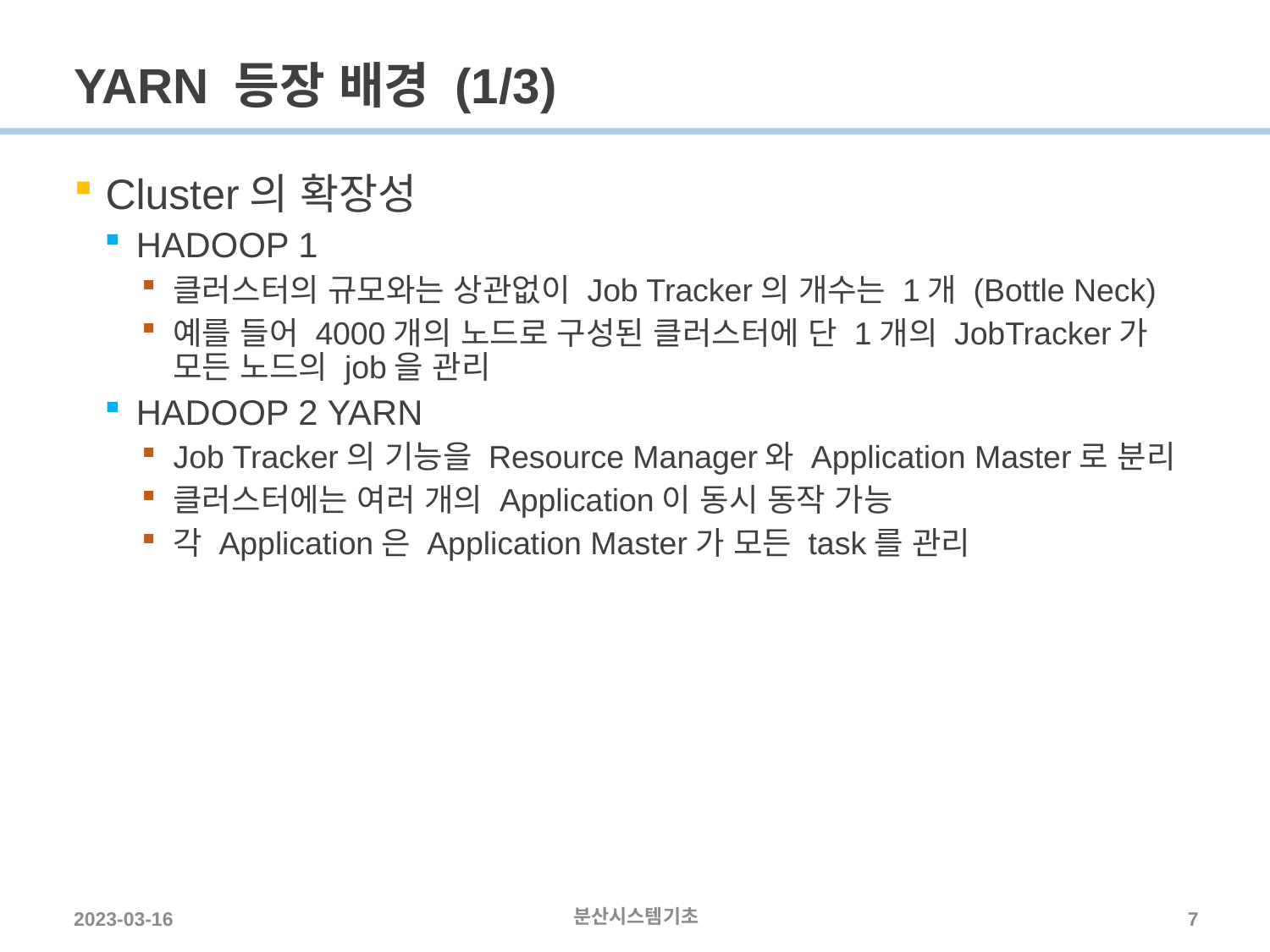

# YARN 등장 배경 (1/3)
Cluster의 확장성
HADOOP 1
클러스터의 규모와는 상관없이 Job Tracker의 개수는 1개 (Bottle Neck)
예를 들어 4000개의 노드로 구성된 클러스터에 단 1개의 JobTracker가 모든 노드의 job을 관리
HADOOP 2 YARN
Job Tracker의 기능을 Resource Manager와 Application Master로 분리
클러스터에는 여러 개의 Application이 동시 동작 가능
각 Application은 Application Master가 모든 task를 관리

2023-03-16
분산시스템기초
7